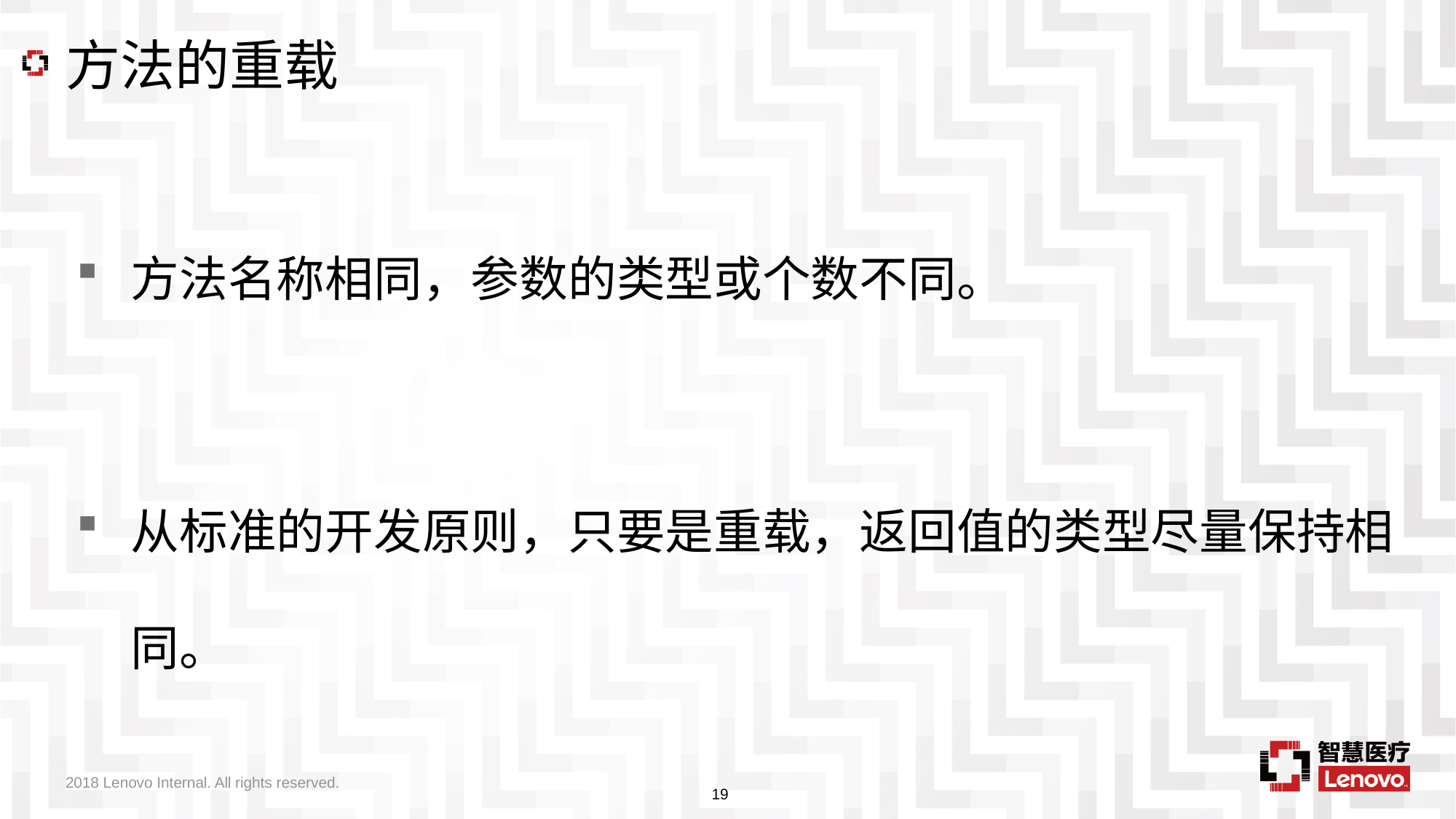

# 方法的重载
方法名称相同，参数的类型或个数不同。

从标准的开发原则，只要是重载，返回值的类型尽量保持相同。
2018 Lenovo Internal. All rights reserved.